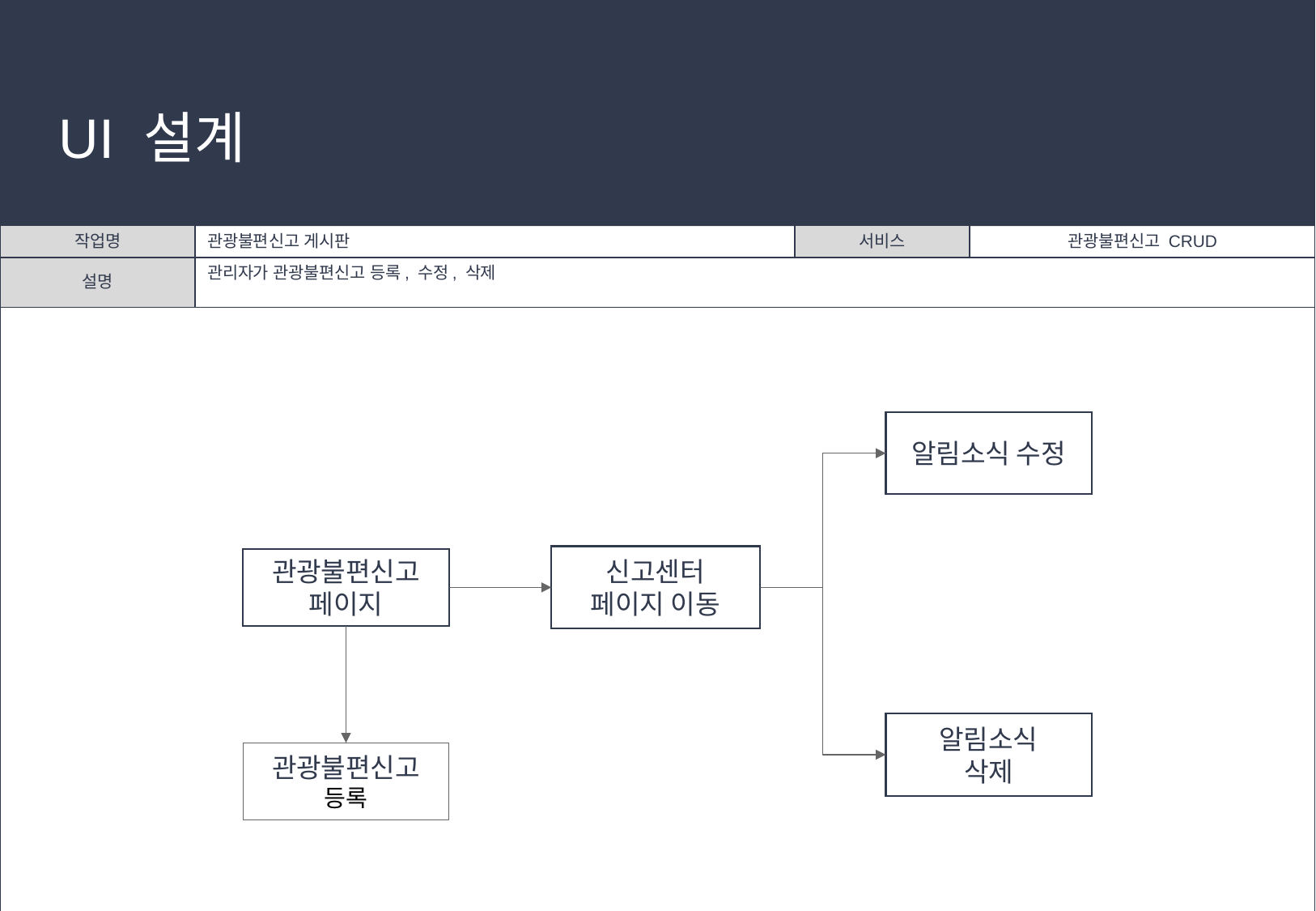

# UI 설계
| 작업명 | 관광불편신고 게시판 | 서비스 | 관광불편신고 CRUD |
| --- | --- | --- | --- |
| 설명 | 관리자가 관광불편신고 등록, 수정, 삭제 |  |  |
|  |  |  |  |
알림소식 수정
신고센터
페이지 이동
관광불편신고
페이지
알림소식
삭제
관광불편신고
등록